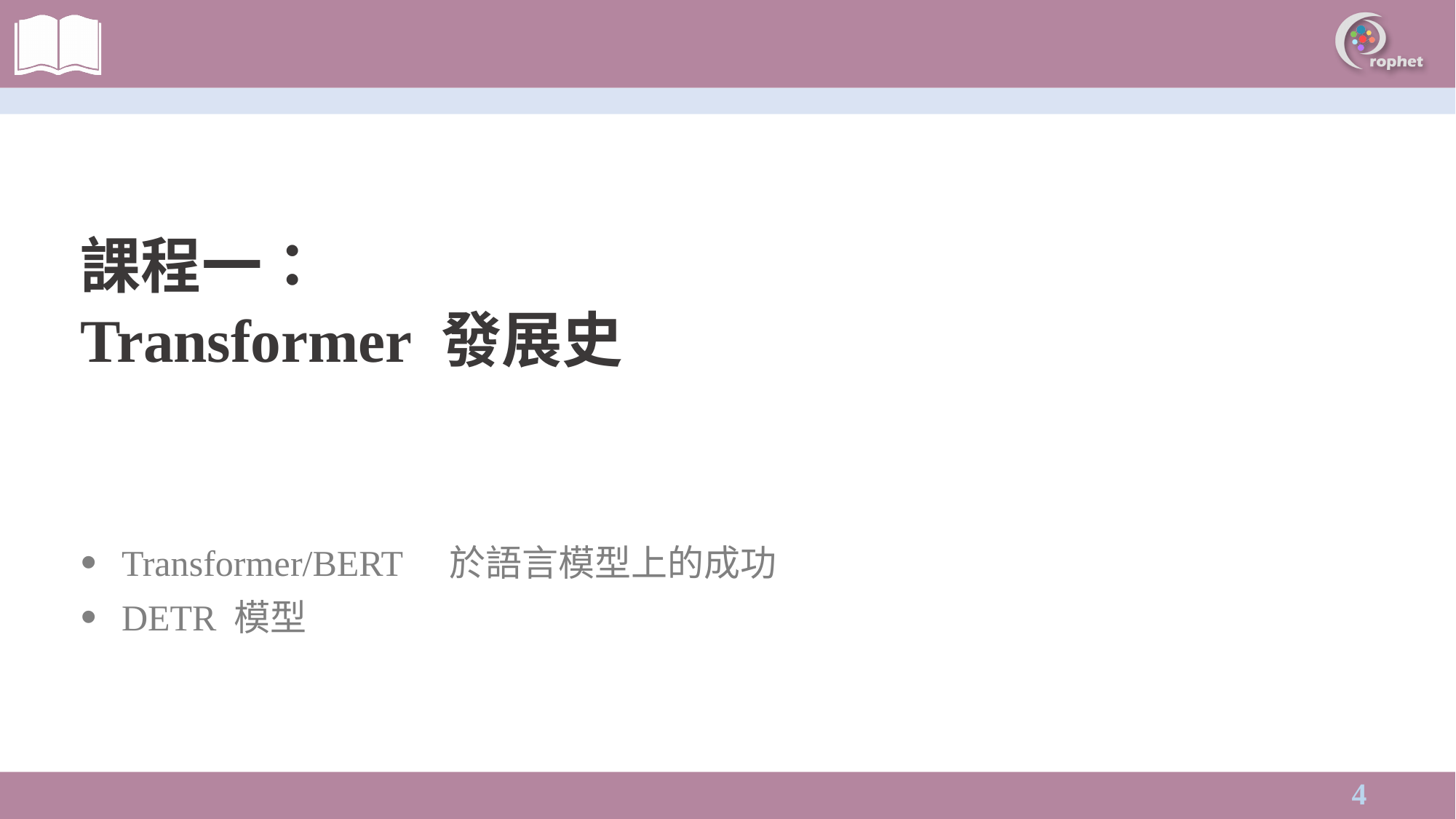

課程一：
Transformer 發展史
Transformer/BERT	於語言模型上的成功
DETR 模型
4